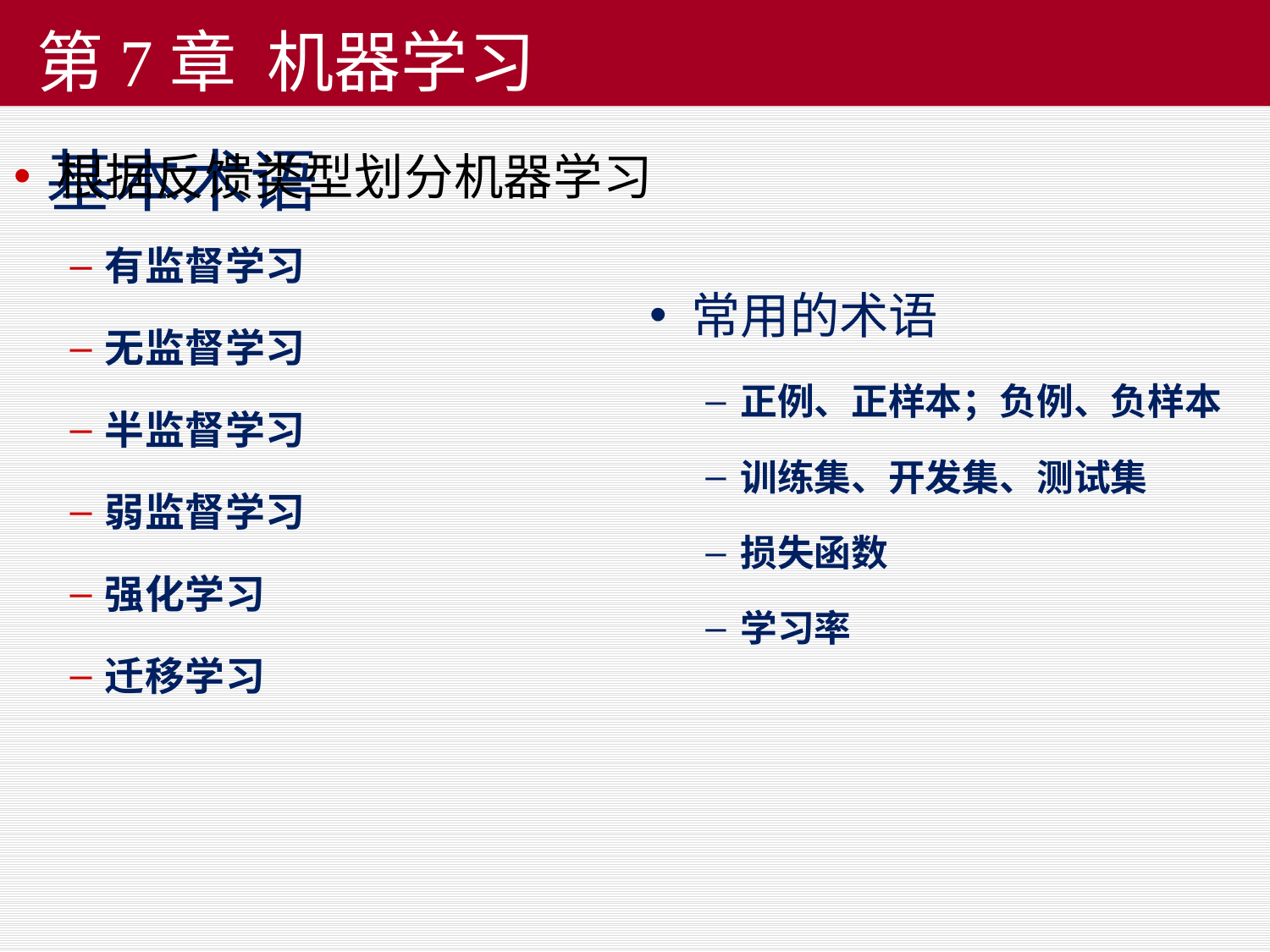

# 第7章  机器学习

基本术语
根据反馈类型划分机器学习
有监督学习
无监督学习
半监督学习
弱监督学习
强化学习
迁移学习
常用的术语
正例、正样本；负例、负样本
训练集、开发集、测试集
损失函数
学习率
7